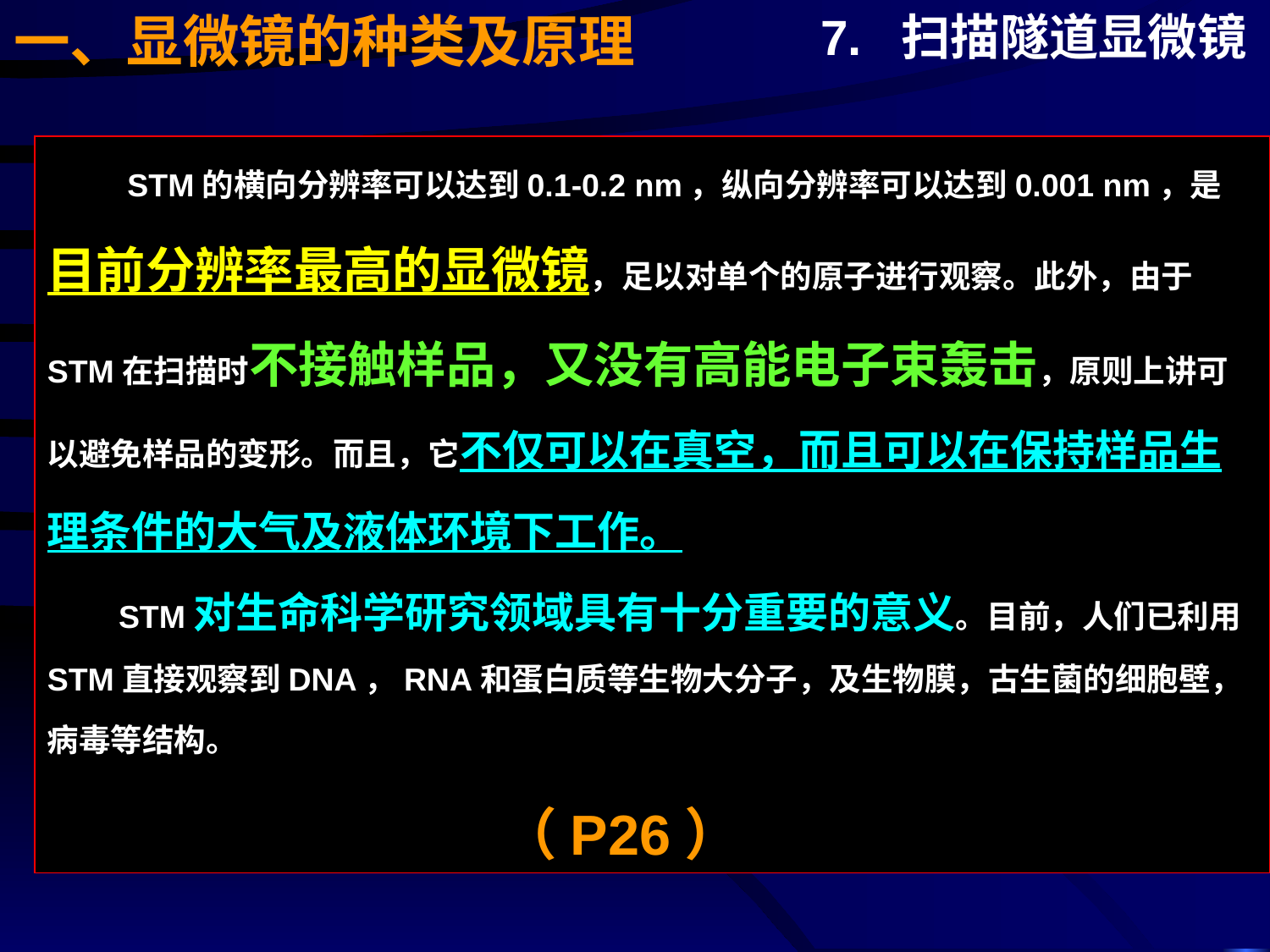

一、显微镜的种类及原理
7.  扫描隧道显微镜
         STM的横向分辨率可以达到0.1-0.2 nm，纵向分辨率可以达到0.001 nm，是目前分辨率最高的显微镜，足以对单个的原子进行观察。此外，由于STM在扫描时不接触样品，又没有高能电子束轰击，原则上讲可以避免样品的变形。而且，它不仅可以在真空，而且可以在保持样品生理条件的大气及液体环境下工作。
        STM对生命科学研究领域具有十分重要的意义。目前，人们已利用STM直接观察到DNA，RNA和蛋白质等生物大分子，及生物膜，古生菌的细胞壁，病毒等结构。
（P26）